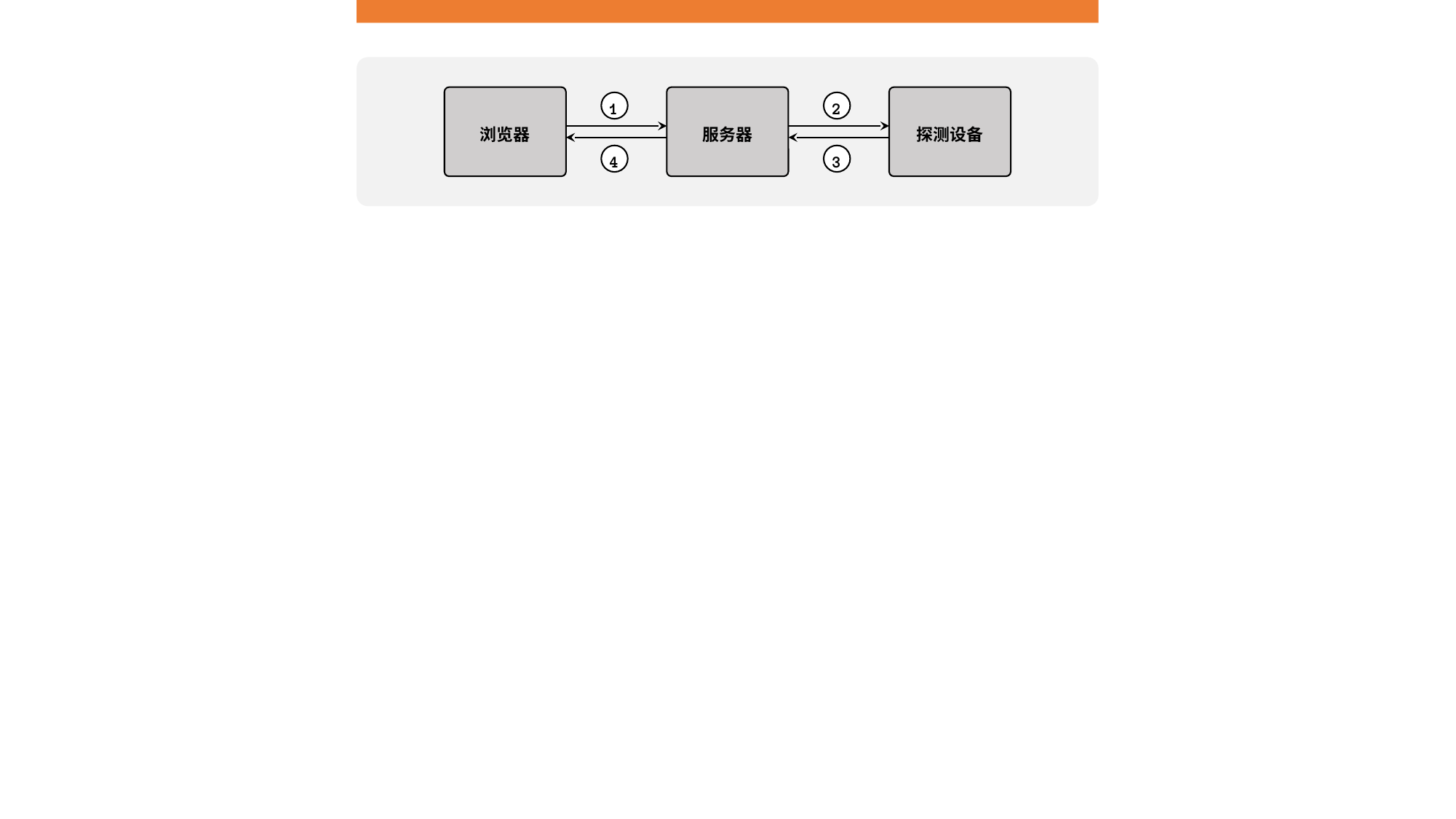

浏览器
服务器
探测设备
1
2
4
3